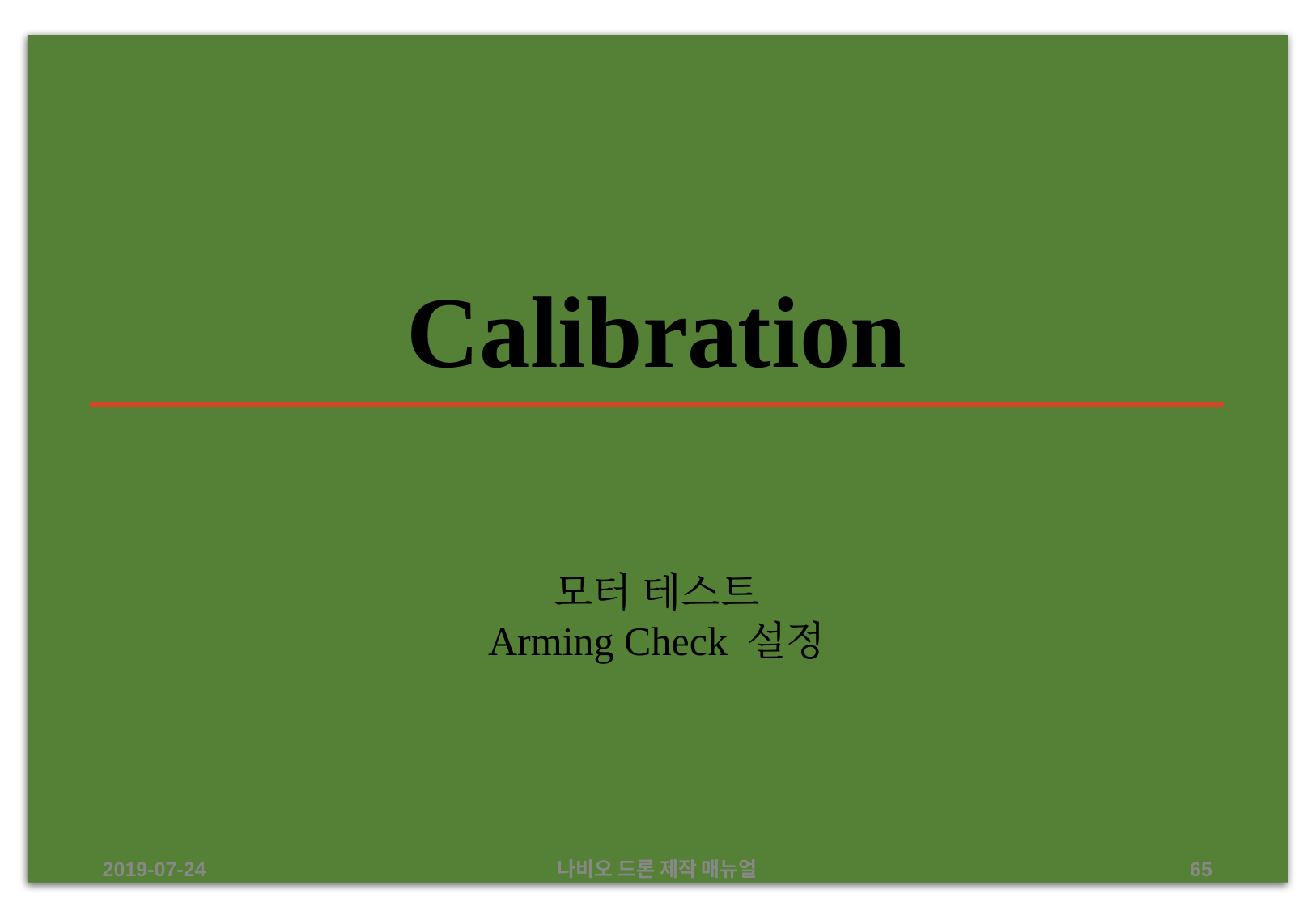

# Calibration
모터 테스트
Arming Check 설정
2019-07-24
나비오 드론 제작 매뉴얼
65